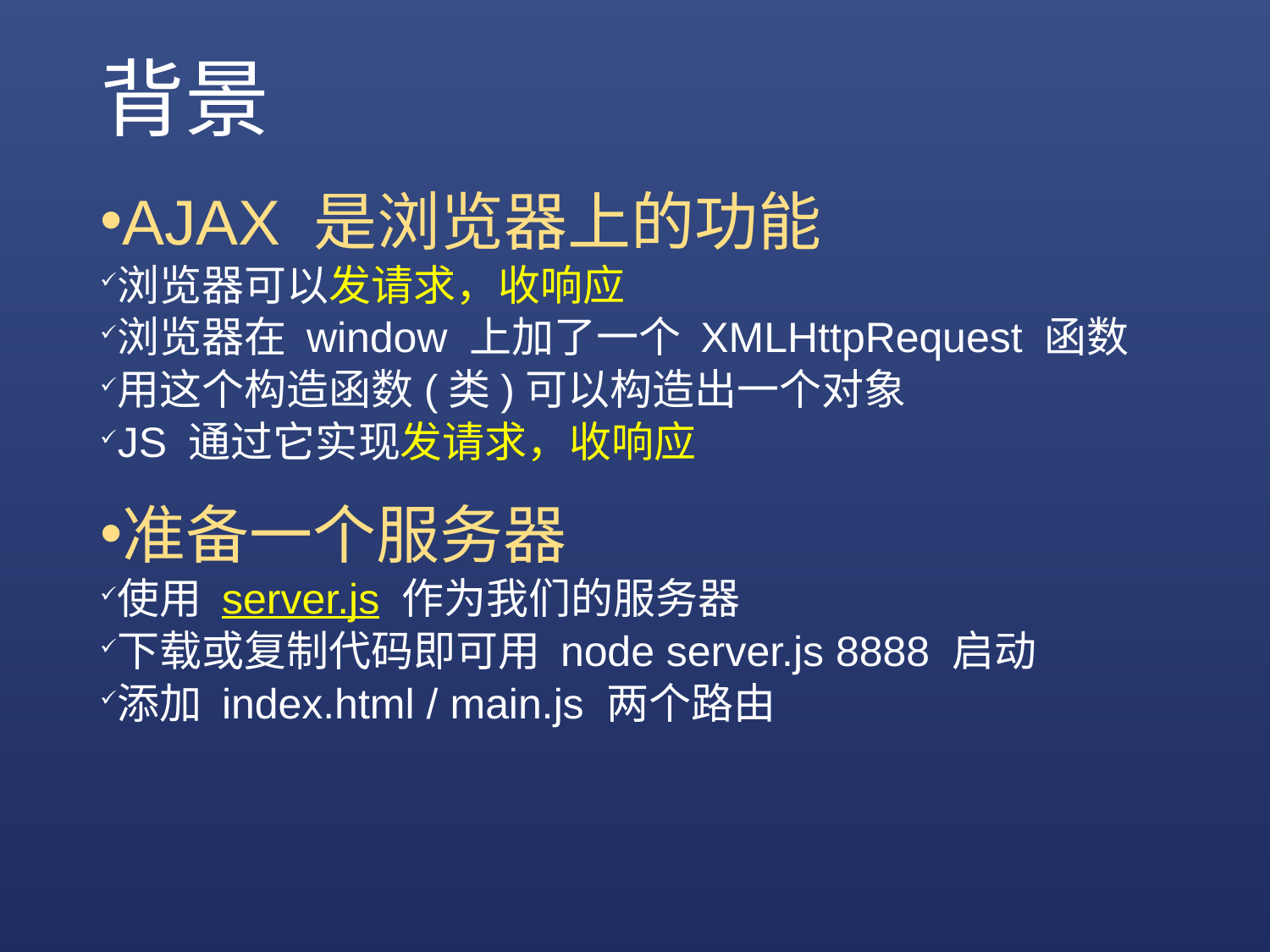

# 背景
AJAX 是浏览器上的功能
浏览器可以发请求，收响应
浏览器在 window 上加了一个 XMLHttpRequest 函数
用这个构造函数(类)可以构造出一个对象
JS 通过它实现发请求，收响应
准备一个服务器
使用 server.js 作为我们的服务器
下载或复制代码即可用 node server.js 8888 启动
添加 index.html / main.js 两个路由